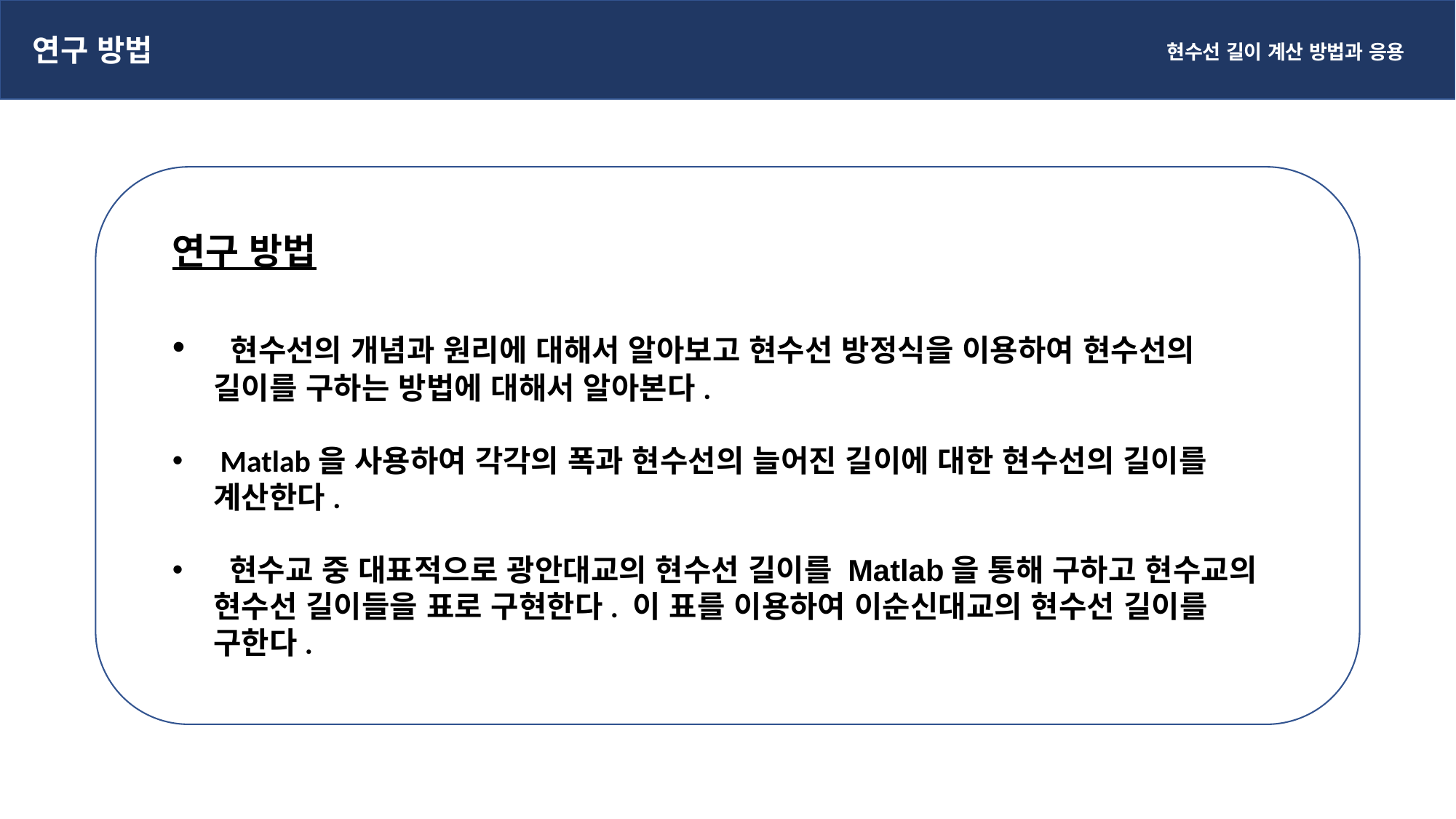

연구 방법
현수선 길이 계산 방법과 응용

연구 방법
 현수선의 개념과 원리에 대해서 알아보고 현수선 방정식을 이용하여 현수선의 길이를 구하는 방법에 대해서 알아본다.

 Matlab을 사용하여 각각의 폭과 현수선의 늘어진 길이에 대한 현수선의 길이를 계산한다.

 현수교 중 대표적으로 광안대교의 현수선 길이를 Matlab을 통해 구하고 현수교의 현수선 길이들을 표로 구현한다. 이 표를 이용하여 이순신대교의 현수선 길이를 구한다.